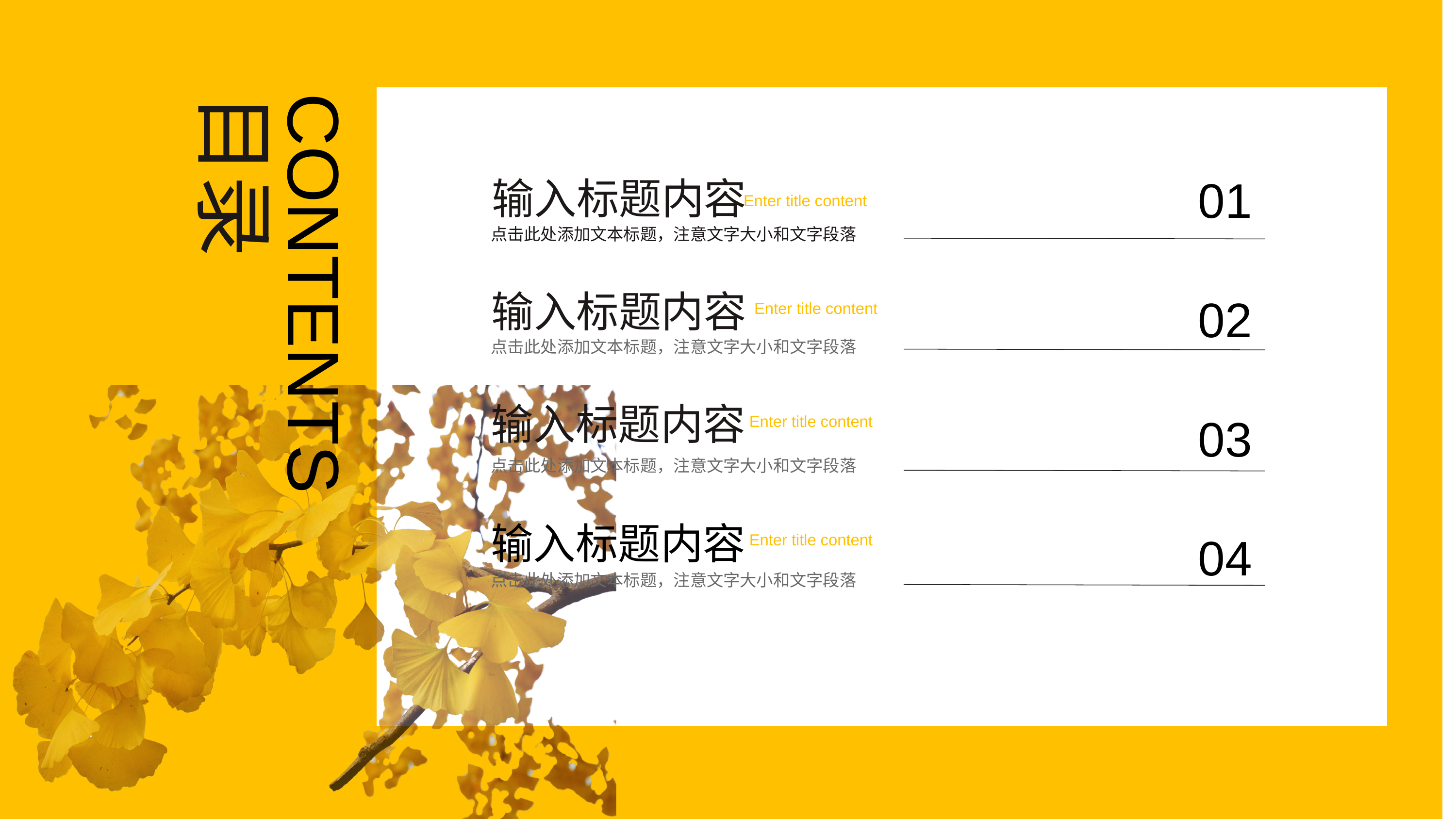

目录
01
输入标题内容
Enter title content
点击此处添加文本标题，注意文字大小和文字段落

输入标题内容
02
 Enter title content
CONTENTS
点击此处添加文本标题，注意文字大小和文字段落

输入标题内容
03
Enter title content
点击此处添加文本标题，注意文字大小和文字段落

输入标题内容
04
Enter title content
点击此处添加文本标题，注意文字大小和文字段落